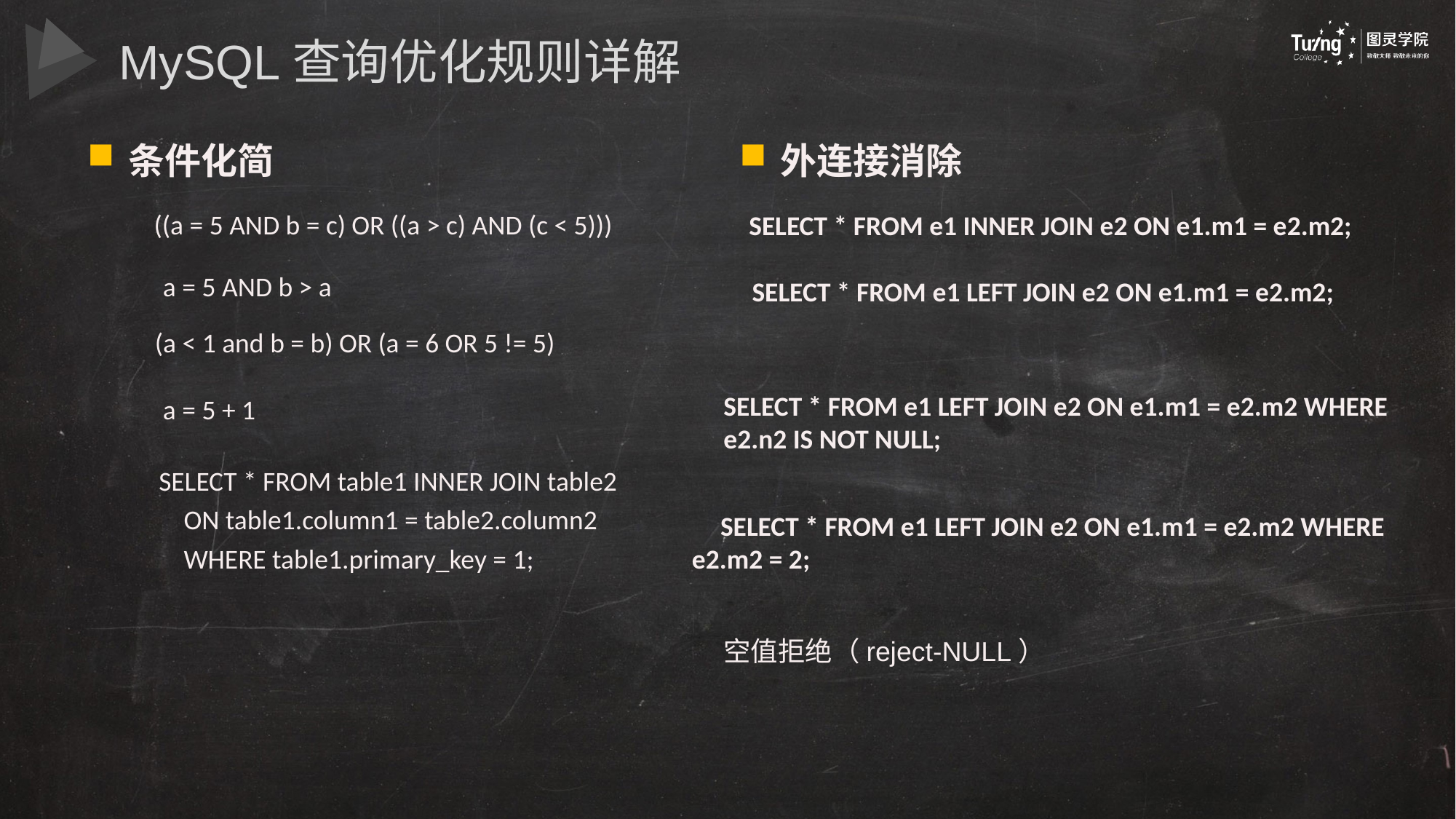

MySQL查询优化规则详解
外连接消除
条件化简
((a = 5 AND b = c) OR ((a > c) AND (c < 5)))
SELECT * FROM e1 INNER JOIN e2 ON e1.m1 = e2.m2;
a = 5 AND b > a
SELECT * FROM e1 LEFT JOIN e2 ON e1.m1 = e2.m2;
(a < 1 and b = b) OR (a = 6 OR 5 != 5)
SELECT * FROM e1 LEFT JOIN e2 ON e1.m1 = e2.m2 WHERE e2.n2 IS NOT NULL;
a = 5 + 1
SELECT * FROM table1 INNER JOIN table2
    ON table1.column1 = table2.column2
    WHERE table1.primary_key = 1;
SELECT * FROM e1 LEFT JOIN e2 ON e1.m1 = e2.m2 WHERE e2.m2 = 2;
空值拒绝（reject-NULL）